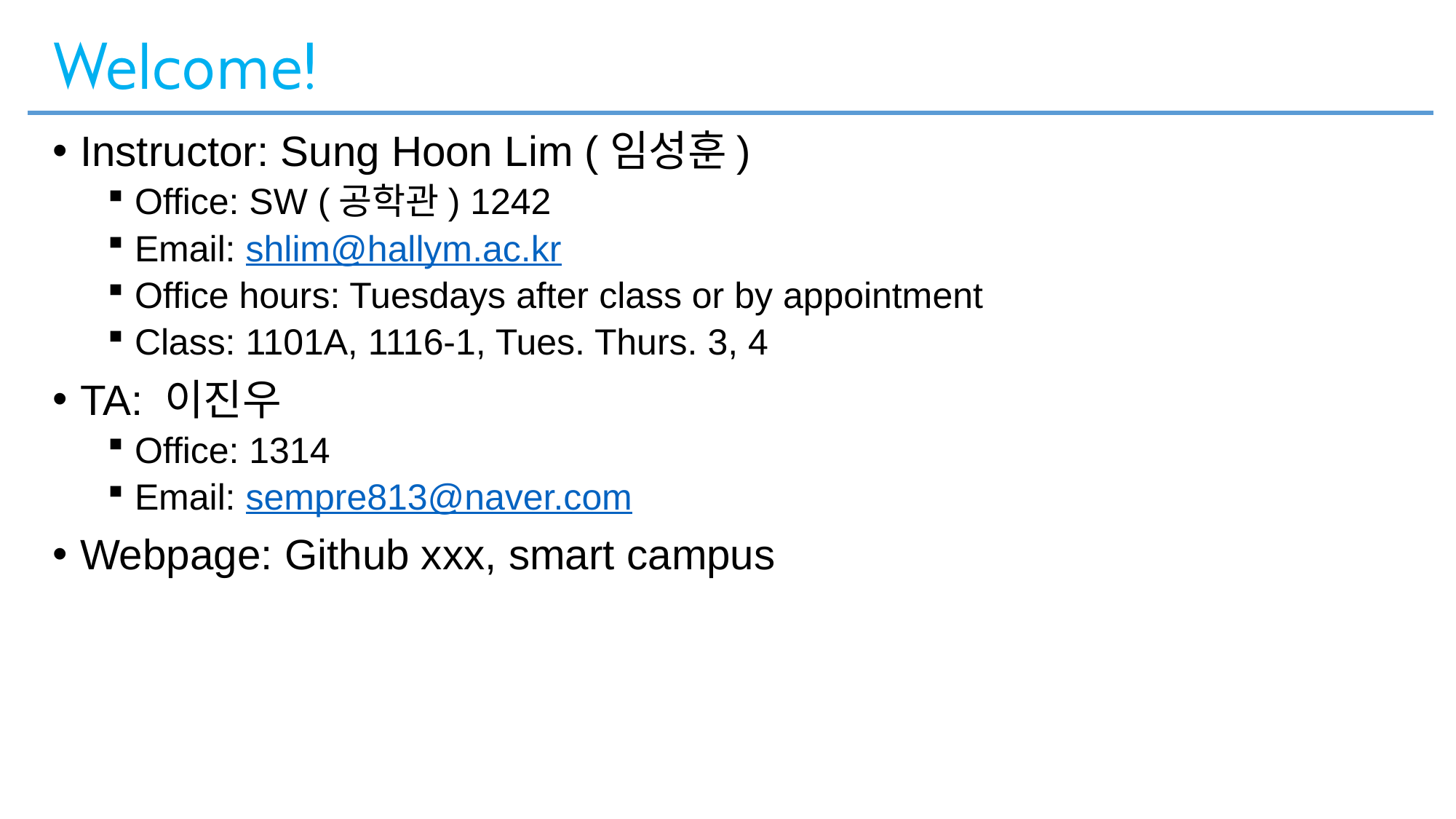

# Welcome!
Instructor: Sung Hoon Lim (임성훈)
Office: SW (공학관) 1242
Email: shlim@hallym.ac.kr
Office hours: Tuesdays after class or by appointment
Class: 1101A, 1116-1, Tues. Thurs. 3, 4
TA: 이진우
Office: 1314
Email: sempre813@naver.com
Webpage: Github xxx, smart campus